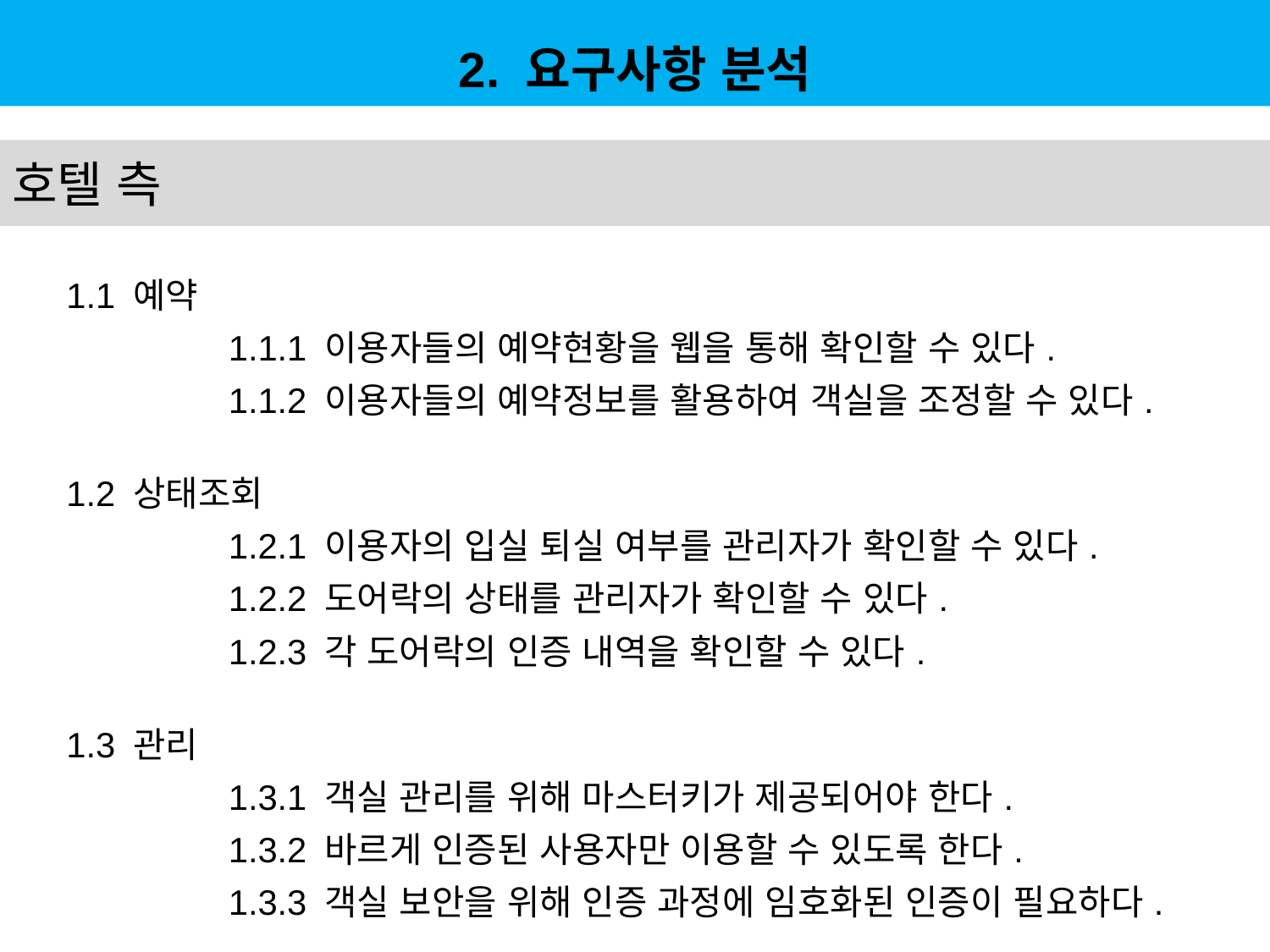

2. 요구사항 분석
호텔 측
| 1.1 예약 |  |  |  |  |  |  |
| --- | --- | --- | --- | --- | --- | --- |
|  | 1.1.1 이용자들의 예약현황을 웹을 통해 확인할 수 있다. |  |  |  |  |  |
|  | 1.1.2 이용자들의 예약정보를 활용하여 객실을 조정할 수 있다. |  |  |  |  |  |
|  |  |  |  |  |  |  |
| 1.2 상태조회 |  |  |  |  |  |  |
|  | 1.2.1 이용자의 입실 퇴실 여부를 관리자가 확인할 수 있다. |  |  |  |  |  |
|  | 1.2.2 도어락의 상태를 관리자가 확인할 수 있다. |  |  |  |  |  |
|  | 1.2.3 각 도어락의 인증 내역을 확인할 수 있다. |  |  |  |  |  |
|  |  |  |  |  |  |  |
| 1.3 관리 |  |  |  |  |  |  |
|  | 1.3.1 객실 관리를 위해 마스터키가 제공되어야 한다. |  |  |  |  |  |
|  | 1.3.2 바르게 인증된 사용자만 이용할 수 있도록 한다. |  |  |  |  |  |
|  | 1.3.3 객실 보안을 위해 인증 과정에 임호화된 인증이 필요하다. |  |  |  |  |  |